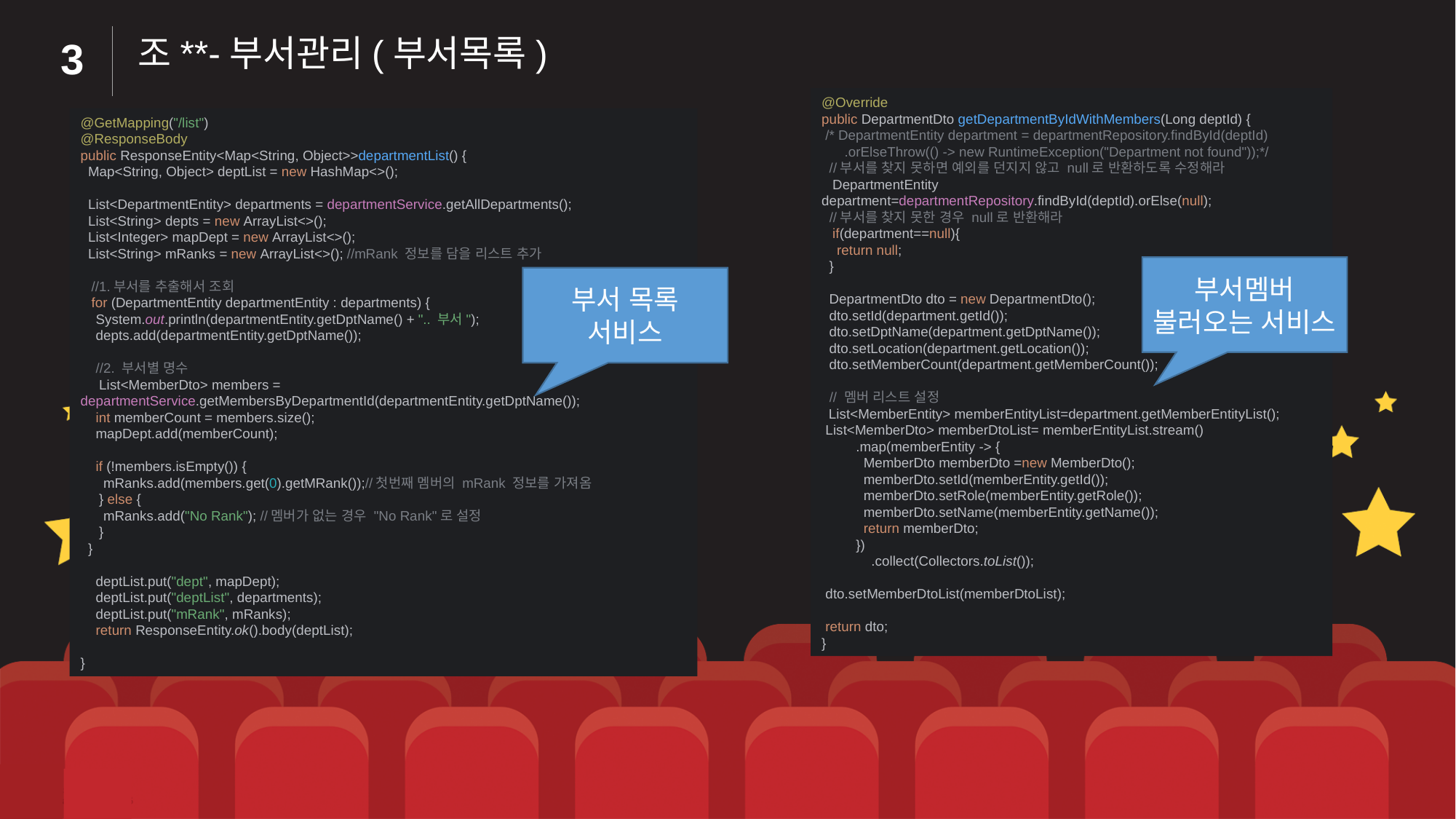

조**-부서관리(부서목록)
3
@Override
public DepartmentDto getDepartmentByIdWithMembers(Long deptId) {
 /* DepartmentEntity department = departmentRepository.findById(deptId)
      .orElseThrow(() -> new RuntimeException("Department not found"));*/
  //부서를 찾지 못하면 예외를 던지지 않고 null로 반환하도록 수정해라
  DepartmentEntity department=departmentRepository.findById(deptId).orElse(null);
  //부서를 찾지 못한 경우 null로 반환해라
  if(department==null){
    return null;
  }
  DepartmentDto dto = new DepartmentDto();
  dto.setId(department.getId());
  dto.setDptName(department.getDptName());
  dto.setLocation(department.getLocation());
  dto.setMemberCount(department.getMemberCount());
  // 멤버 리스트 설정
 List<MemberEntity> memberEntityList=department.getMemberEntityList();
 List<MemberDto> memberDtoList= memberEntityList.stream()
         .map(memberEntity -> {
           MemberDto memberDto =new MemberDto();
           memberDto.setId(memberEntity.getId());
           memberDto.setRole(memberEntity.getRole());
           memberDto.setName(memberEntity.getName());
           return memberDto;
         })
             .collect(Collectors.toList());
 dto.setMemberDtoList(memberDtoList);
 return dto;
}
@GetMapping("/list")
@ResponseBody
public ResponseEntity<Map<String, Object>>departmentList() {
  Map<String, Object> deptList = new HashMap<>();
  List<DepartmentEntity> departments = departmentService.getAllDepartments();
  List<String> depts = new ArrayList<>();
  List<Integer> mapDept = new ArrayList<>();
  List<String> mRanks = new ArrayList<>(); //mRank 정보를 담을 리스트 추가
  //1.부서를 추출해서 조회
  for (DepartmentEntity departmentEntity : departments) {
    System.out.println(departmentEntity.getDptName() + ".. 부서");
    depts.add(departmentEntity.getDptName());
    //2. 부서별 명수
    List<MemberDto> members = departmentService.getMembersByDepartmentId(departmentEntity.getDptName());
    int memberCount = members.size();
    mapDept.add(memberCount);
    if (!members.isEmpty()) {
      mRanks.add(members.get(0).getMRank());//첫번째 멤버의 mRank 정보를 가져옴
    } else {
      mRanks.add("No Rank"); //멤버가 없는 경우 "No Rank"로 설정
    }
  }
    deptList.put("dept", mapDept);
    deptList.put("deptList", departments);
    deptList.put("mRank", mRanks);
    return ResponseEntity.ok().body(deptList);
}
부서멤버 불러오는 서비스
부서 목록 서비스